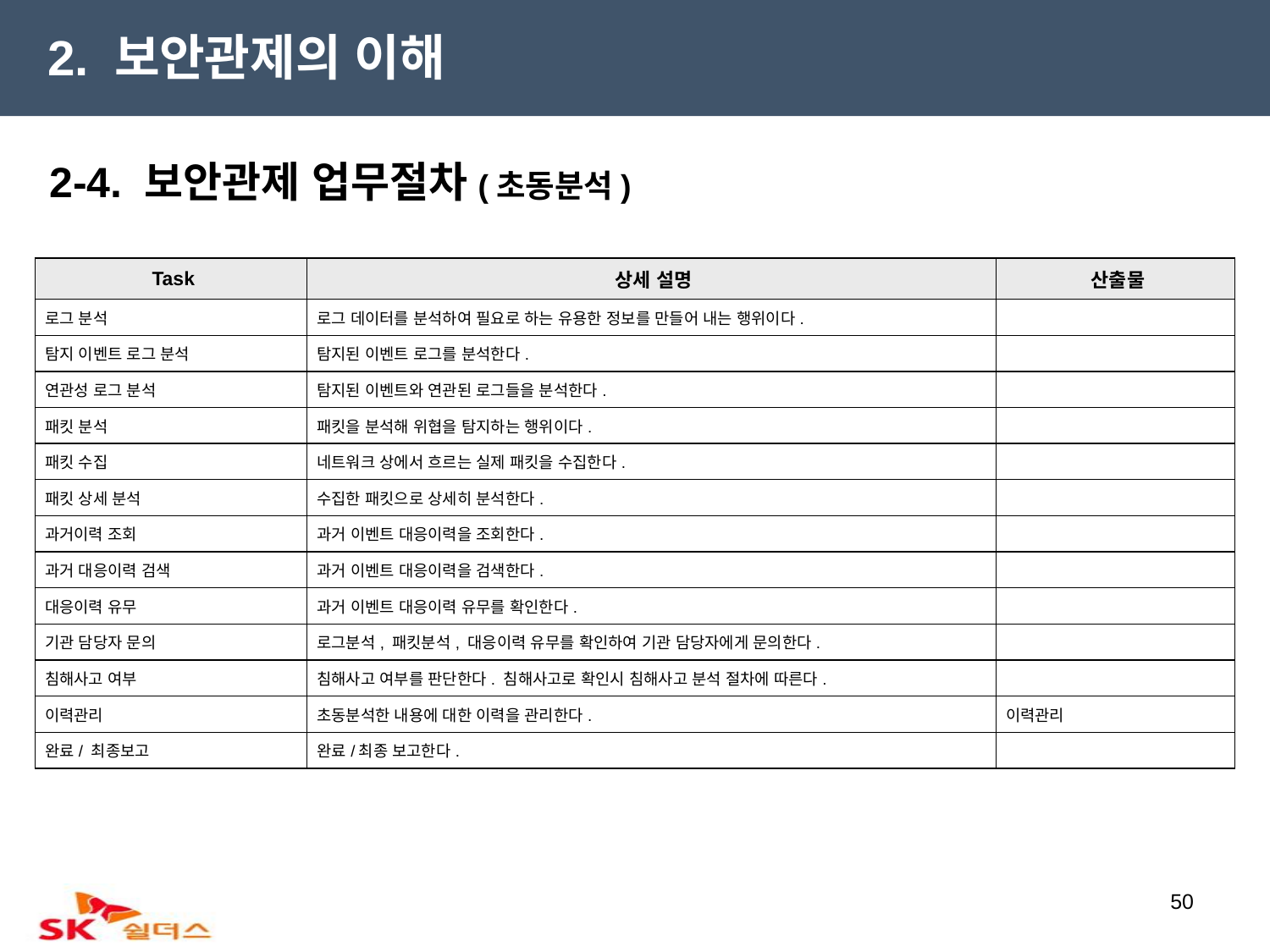

2. 보안관제의 이해
2-4. 보안관제 업무절차(초동분석)
| Task | 상세 설명 | 산출물 |
| --- | --- | --- |
| 로그 분석 | 로그 데이터를 분석하여 필요로 하는 유용한 정보를 만들어 내는 행위이다. |  |
| 탐지 이벤트 로그 분석 | 탐지된 이벤트 로그를 분석한다. |  |
| 연관성 로그 분석 | 탐지된 이벤트와 연관된 로그들을 분석한다. |  |
| 패킷 분석 | 패킷을 분석해 위협을 탐지하는 행위이다. |  |
| 패킷 수집 | 네트워크 상에서 흐르는 실제 패킷을 수집한다. |  |
| 패킷 상세 분석 | 수집한 패킷으로 상세히 분석한다. |  |
| 과거이력 조회 | 과거 이벤트 대응이력을 조회한다. |  |
| 과거 대응이력 검색 | 과거 이벤트 대응이력을 검색한다. |  |
| 대응이력 유무 | 과거 이벤트 대응이력 유무를 확인한다. |  |
| 기관 담당자 문의 | 로그분석, 패킷분석, 대응이력 유무를 확인하여 기관 담당자에게 문의한다. |  |
| 침해사고 여부 | 침해사고 여부를 판단한다. 침해사고로 확인시 침해사고 분석 절차에 따른다. |  |
| 이력관리 | 초동분석한 내용에 대한 이력을 관리한다. | 이력관리 |
| 완료/ 최종보고 | 완료/최종 보고한다. |  |
50